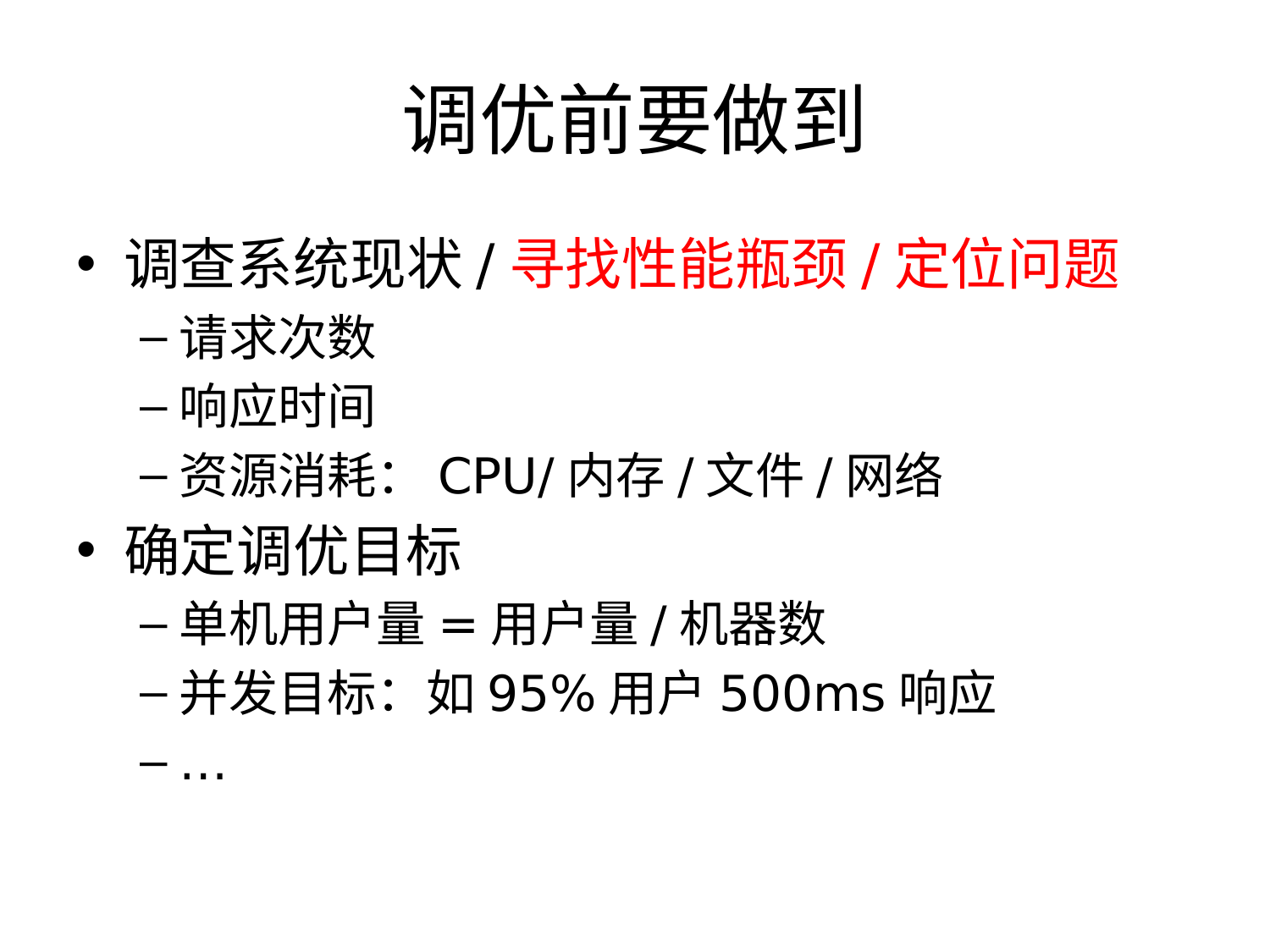

# 调优前要做到
调查系统现状/寻找性能瓶颈/定位问题
请求次数
响应时间
资源消耗：CPU/内存/文件/网络
确定调优目标
单机用户量=用户量/机器数
并发目标：如95%用户500ms响应
…